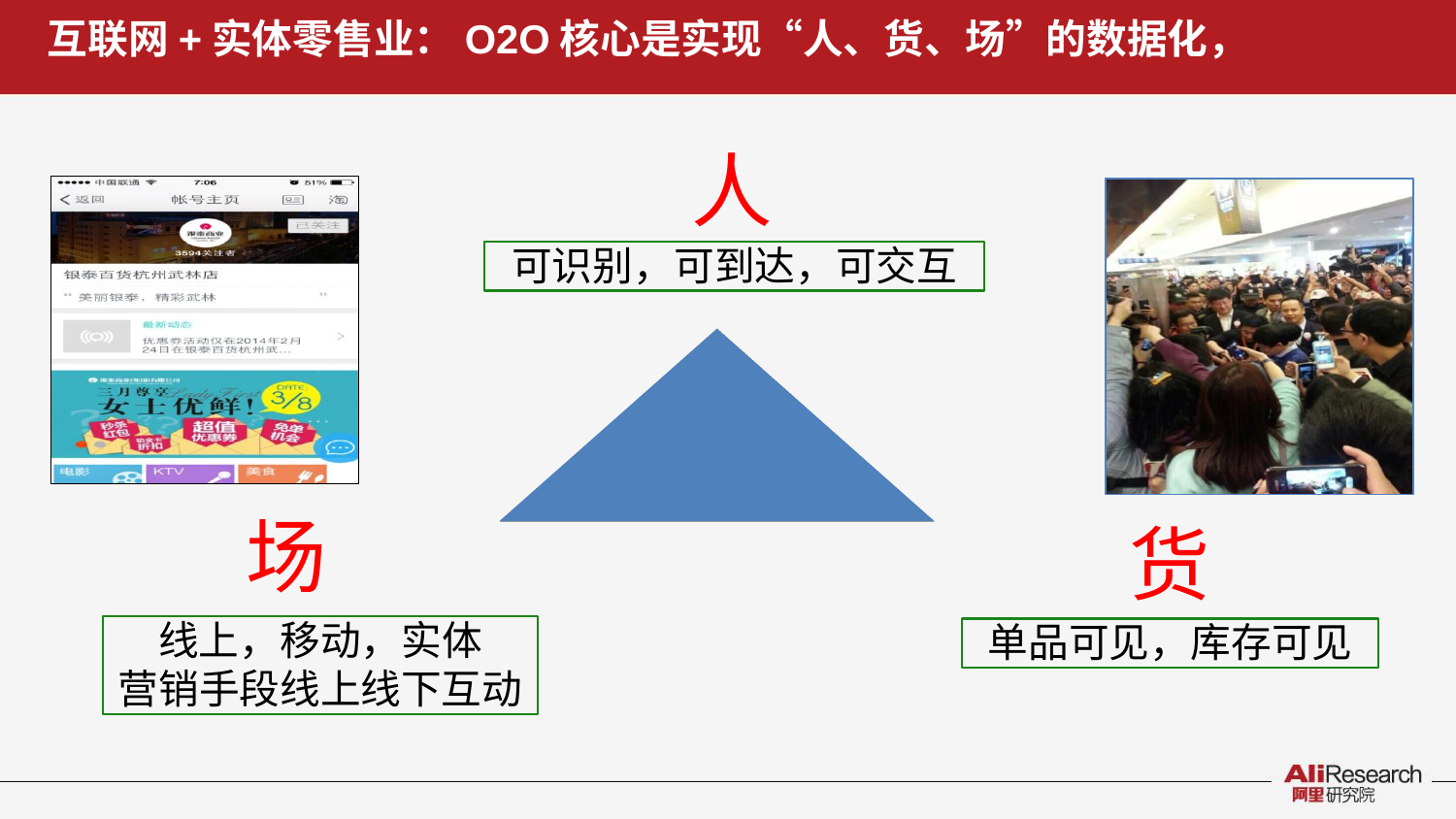

# 互联网+实体零售业：O2O核心是实现“人、货、场”的数据化，
人

可识别，可到达，可交互

场
货
线上，移动，实体
营销手段线上线下互动

单品可见，库存可见